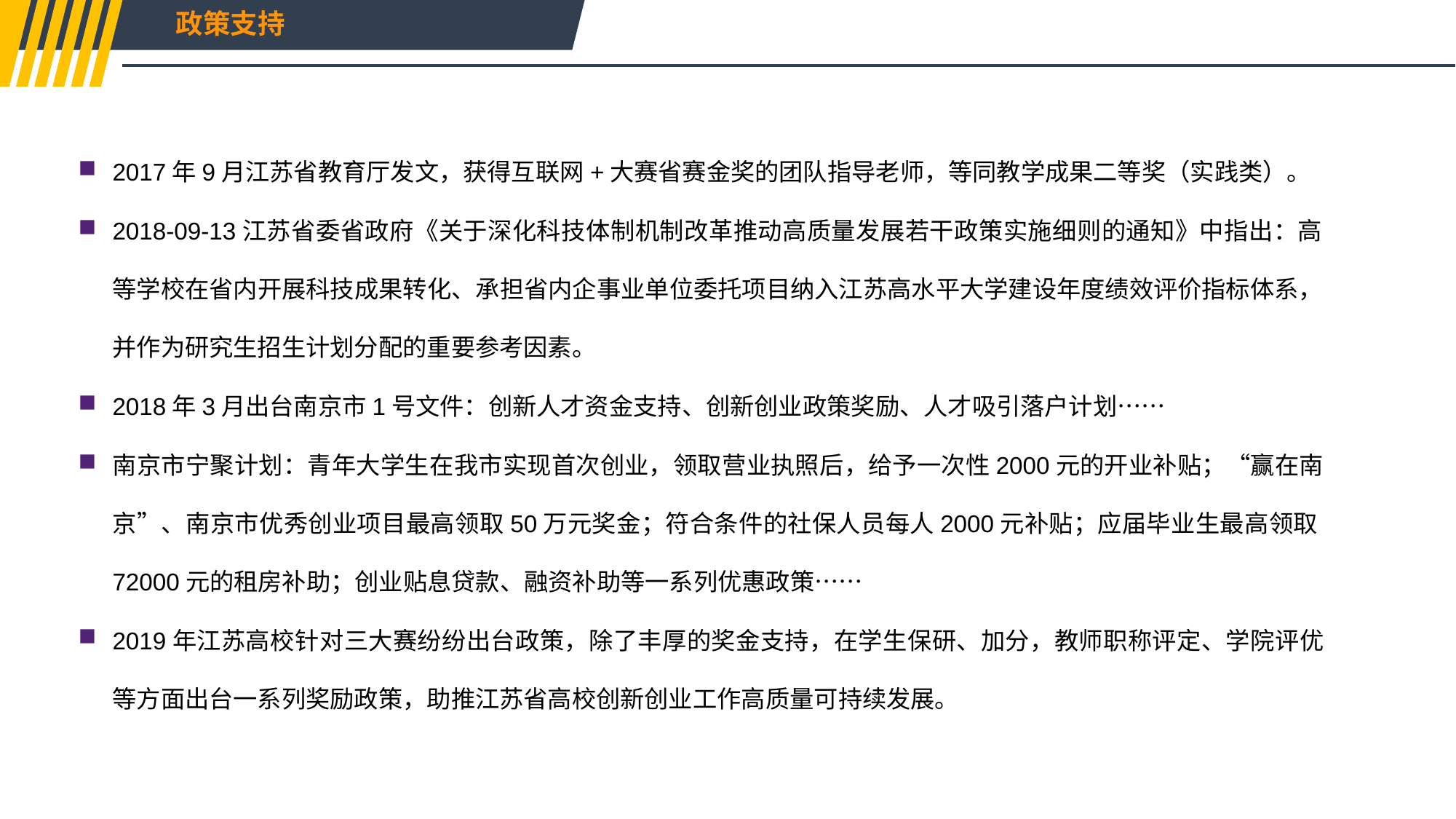

政策支持
2017年9月江苏省教育厅发文，获得互联网+大赛省赛金奖的团队指导老师，等同教学成果二等奖（实践类）。
2018-09-13江苏省委省政府《关于深化科技体制机制改革推动高质量发展若干政策实施细则的通知》中指出：高等学校在省内开展科技成果转化、承担省内企事业单位委托项目纳入江苏高水平大学建设年度绩效评价指标体系，并作为研究生招生计划分配的重要参考因素。
2018年3月出台南京市1号文件：创新人才资金支持、创新创业政策奖励、人才吸引落户计划……
南京市宁聚计划：青年大学生在我市实现首次创业，领取营业执照后，给予一次性2000元的开业补贴；“赢在南京”、南京市优秀创业项目最高领取50万元奖金；符合条件的社保人员每人2000元补贴；应届毕业生最高领取72000元的租房补助；创业贴息贷款、融资补助等一系列优惠政策……
2019年江苏高校针对三大赛纷纷出台政策，除了丰厚的奖金支持，在学生保研、加分，教师职称评定、学院评优等方面出台一系列奖励政策，助推江苏省高校创新创业工作高质量可持续发展。